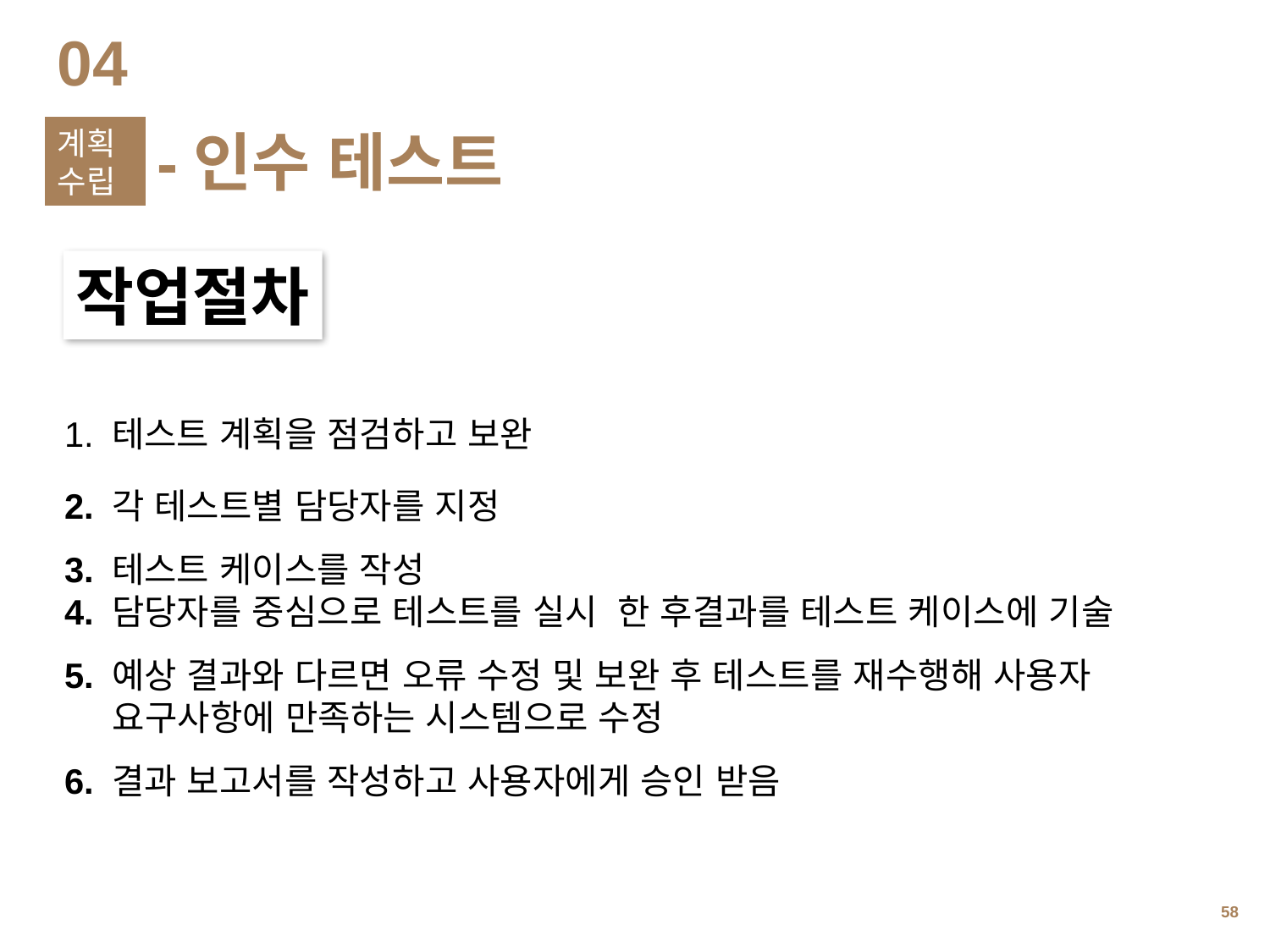

04
계획
수립
-인수 테스트
작업절차
1. 테스트 계획을 점검하고 보완

2. 각 테스트별 담당자를 지정
3. 테스트 케이스를 작성
4. 담당자를 중심으로 테스트를 실시  한 후결과를 테스트 케이스에 기술
5. 예상 결과와 다르면 오류 수정 및 보완 후 테스트를 재수행해 사용자
    요구사항에 만족하는 시스템으로 수정
6. 결과 보고서를 작성하고 사용자에게 승인 받음

58